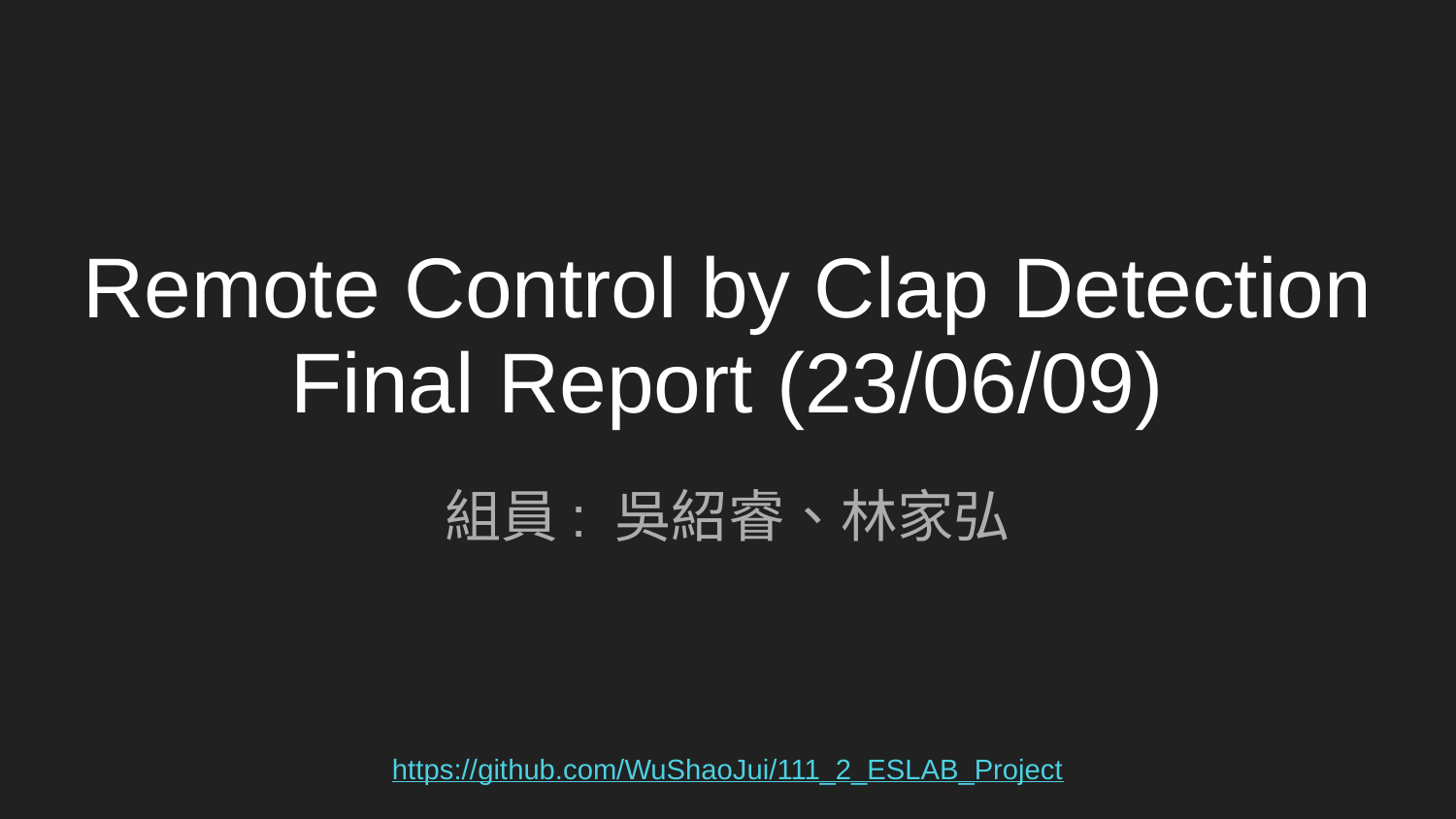

# Remote Control by Clap Detection
Final Report (23/06/09)
組員: 吳紹睿、林家弘
https://github.com/WuShaoJui/111_2_ESLAB_Project